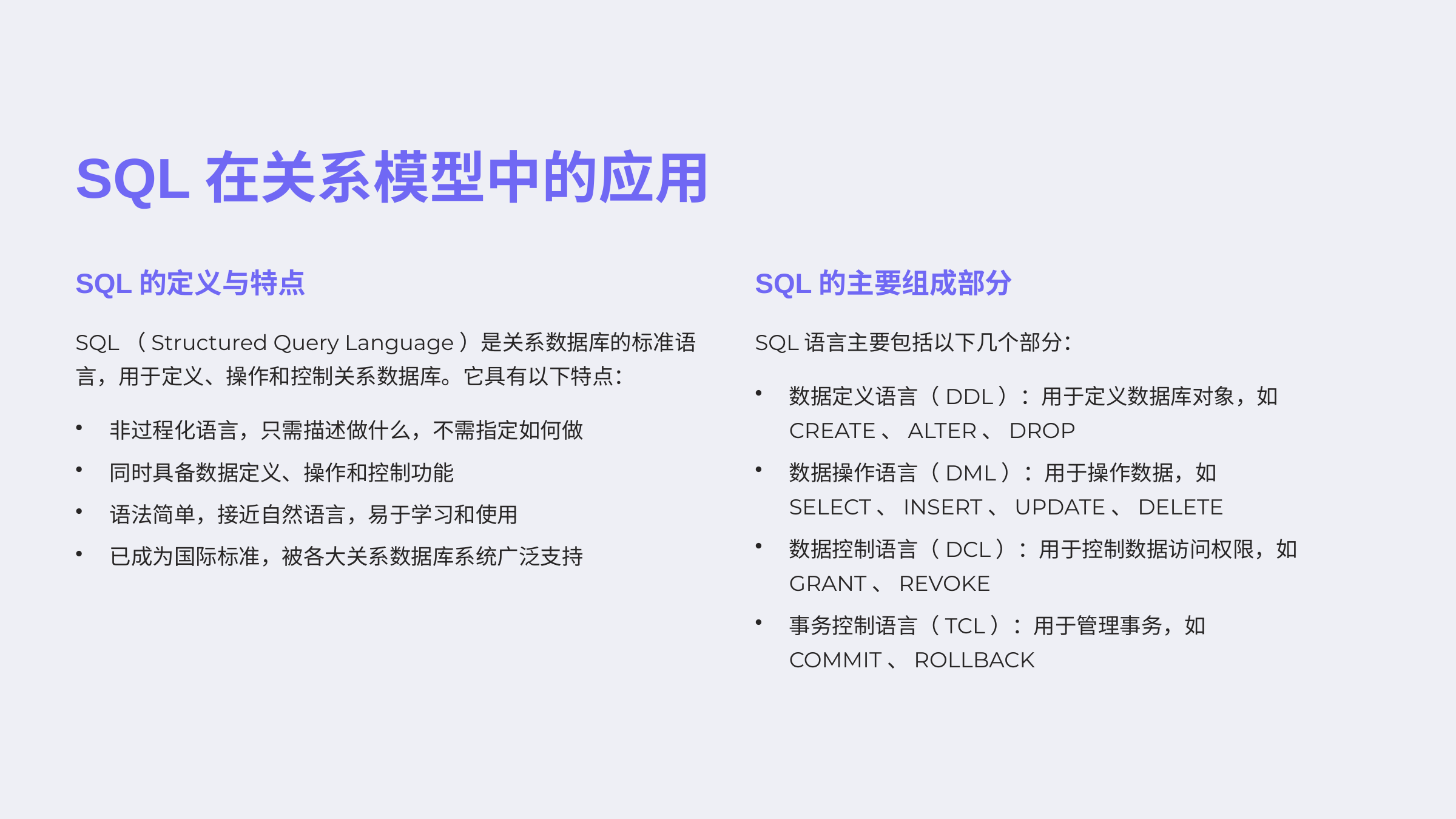

SQL在关系模型中的应用
SQL的定义与特点
SQL的主要组成部分
SQL（Structured Query Language）是关系数据库的标准语言，用于定义、操作和控制关系数据库。它具有以下特点：
SQL语言主要包括以下几个部分：
数据定义语言（DDL）：用于定义数据库对象，如CREATE、ALTER、DROP
非过程化语言，只需描述做什么，不需指定如何做
同时具备数据定义、操作和控制功能
数据操作语言（DML）：用于操作数据，如SELECT、INSERT、UPDATE、DELETE
语法简单，接近自然语言，易于学习和使用
数据控制语言（DCL）：用于控制数据访问权限，如GRANT、REVOKE
已成为国际标准，被各大关系数据库系统广泛支持
事务控制语言（TCL）：用于管理事务，如COMMIT、ROLLBACK